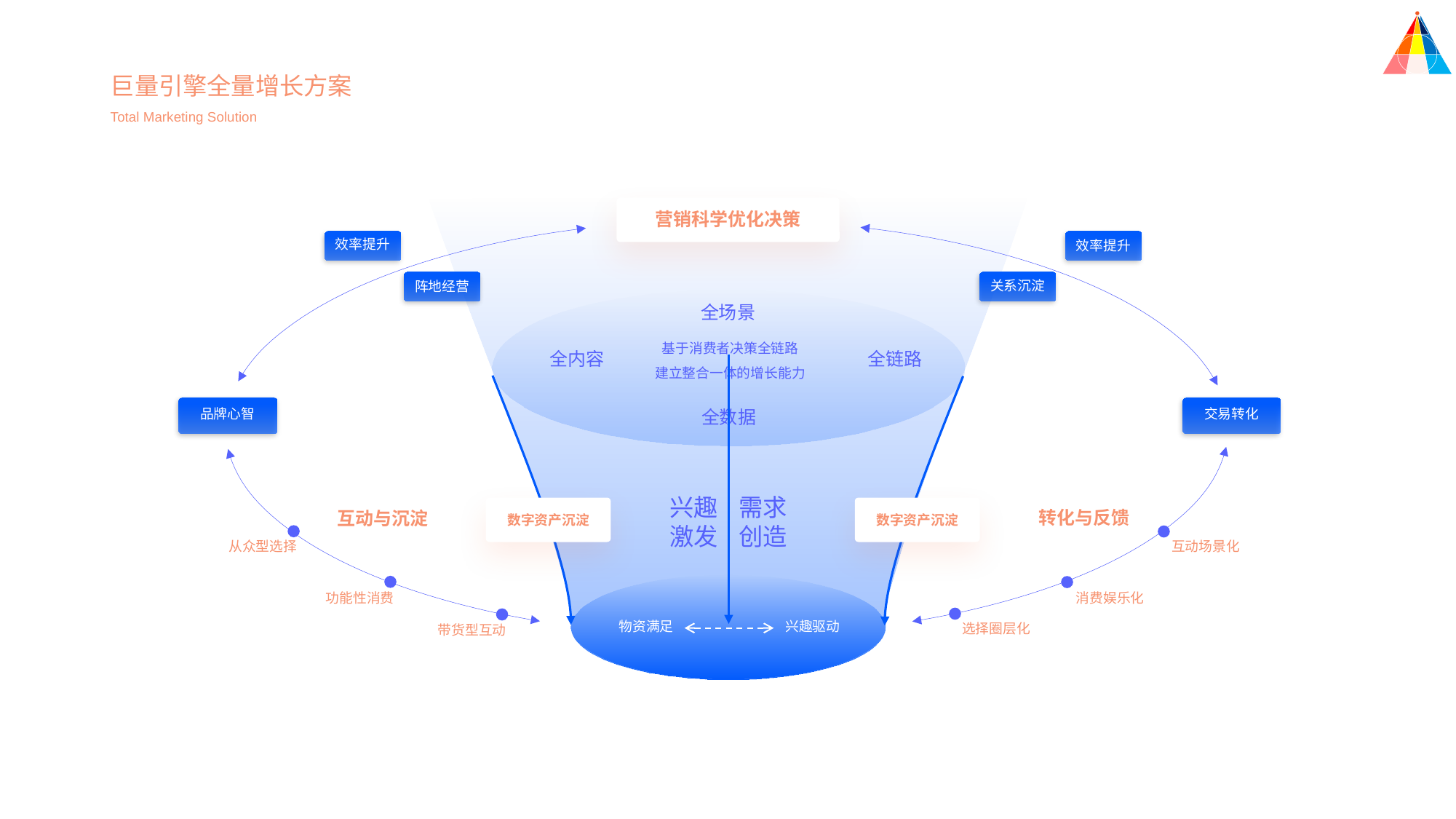

巨量引擎全量增长方案
Total Marketing Solution

营销科学优化决策

效率提升

效率提升

关系沉淀

阵地经营

全场景
基于消费者决策全链路
建立整合一体的增长能力
全内容
全链路

品牌心智
交易转化
全数据
兴趣
激发
需求
创造

转化与反馈
互动与沉淀
数字资产沉淀
数字资产沉淀

从众型选择
互动场景化

功能性消费
消费娱乐化

物资满足
兴趣驱动
选择圈层化
带货型互动